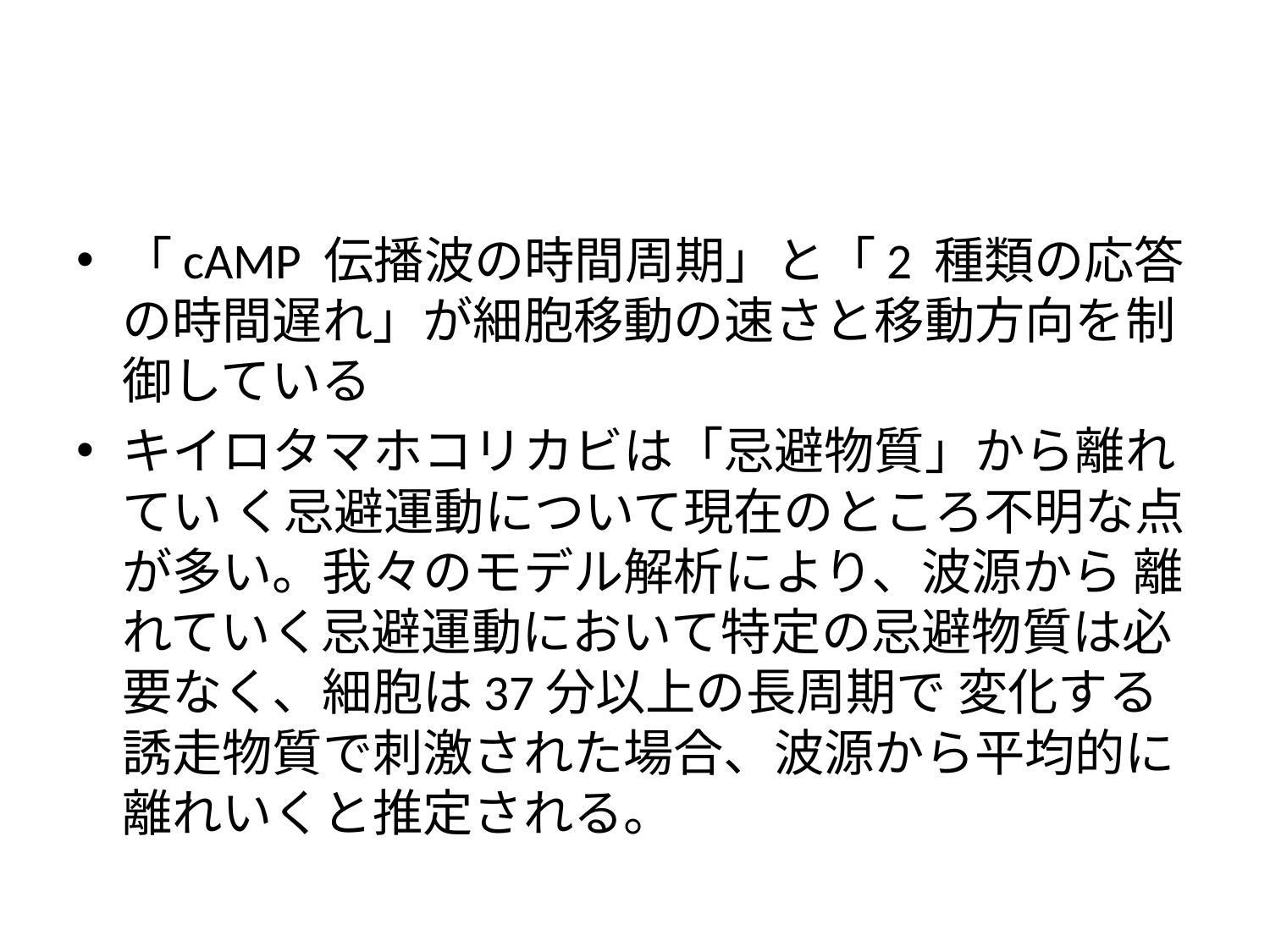

#
「cAMP 伝播波の時間周期」と「2 種類の応答の時間遅れ」が細胞移動の速さと移動方向を制御している
キイロタマホコリカビは「忌避物質」から離れてい く忌避運動について現在のところ不明な点が多い。我々のモデル解析により、波源から 離れていく忌避運動において特定の忌避物質は必要なく、細胞は37分以上の長周期で 変化する誘走物質で刺激された場合、波源から平均的に離れいくと推定される。